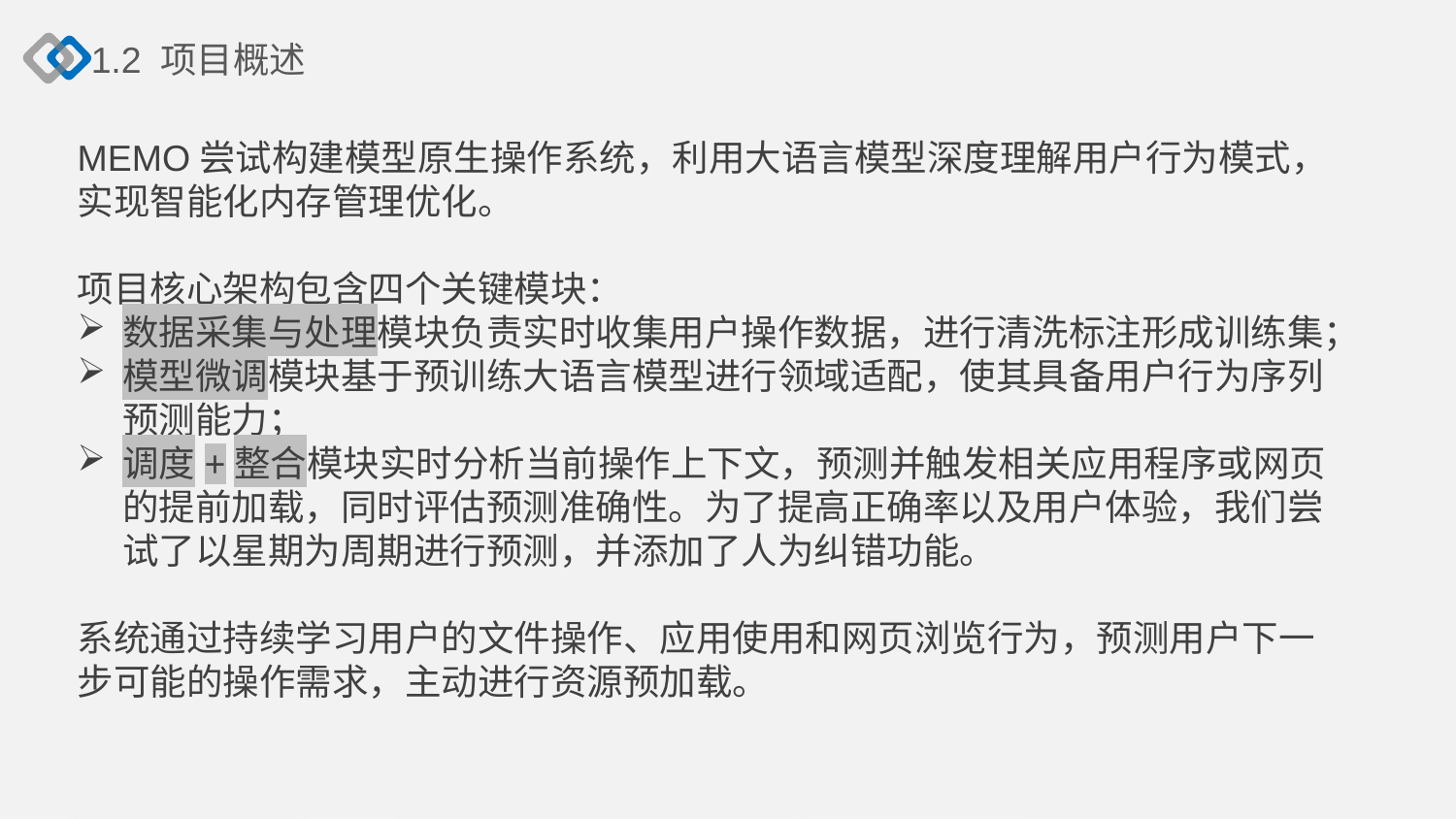

1.2 项目概述

MEMO尝试构建模型原生操作系统，利用大语言模型深度理解用户行为模式，实现智能化内存管理优化。

项目核心架构包含四个关键模块：
数据采集与处理模块负责实时收集用户操作数据，进行清洗标注形成训练集；
模型微调模块基于预训练大语言模型进行领域适配，使其具备用户行为序列预测能力；
调度+整合模块实时分析当前操作上下文，预测并触发相关应用程序或网页的提前加载，同时评估预测准确性。为了提高正确率以及用户体验，我们尝试了以星期为周期进行预测，并添加了人为纠错功能。

系统通过持续学习用户的文件操作、应用使用和网页浏览行为，预测用户下一步可能的操作需求，主动进行资源预加载。